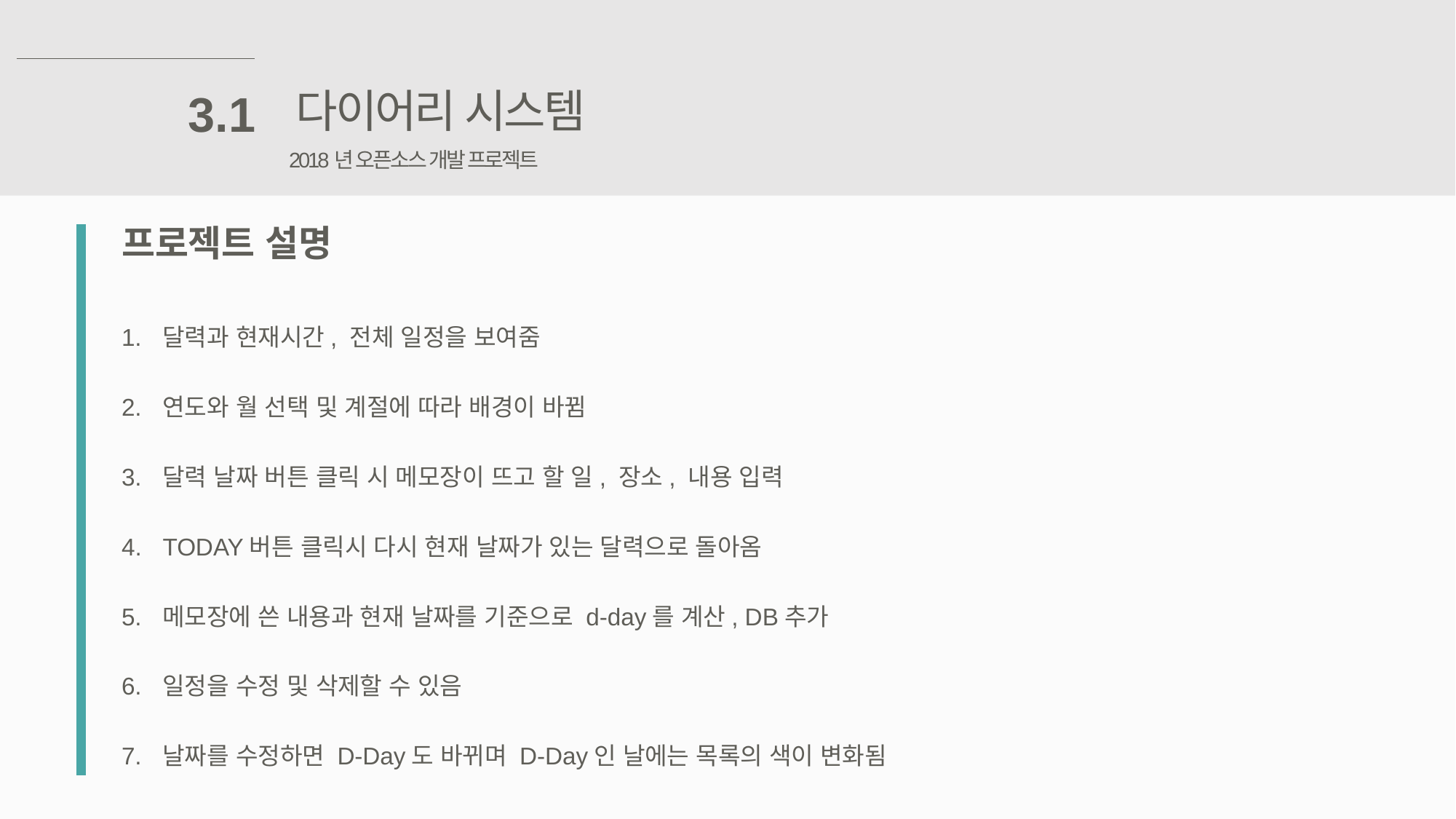

다이어리 시스템
3.1
2018년 오픈소스 개발 프로젝트
프로젝트 설명

달력과 현재시간, 전체 일정을 보여줌

연도와 월 선택 및 계절에 따라 배경이 바뀜

달력 날짜 버튼 클릭 시 메모장이 뜨고 할 일, 장소, 내용 입력

TODAY버튼 클릭시 다시 현재 날짜가 있는 달력으로 돌아옴

메모장에 쓴 내용과 현재 날짜를 기준으로 d-day를 계산, DB추가

일정을 수정 및 삭제할 수 있음

날짜를 수정하면 D-Day도 바뀌며 D-Day인 날에는 목록의 색이 변화됨